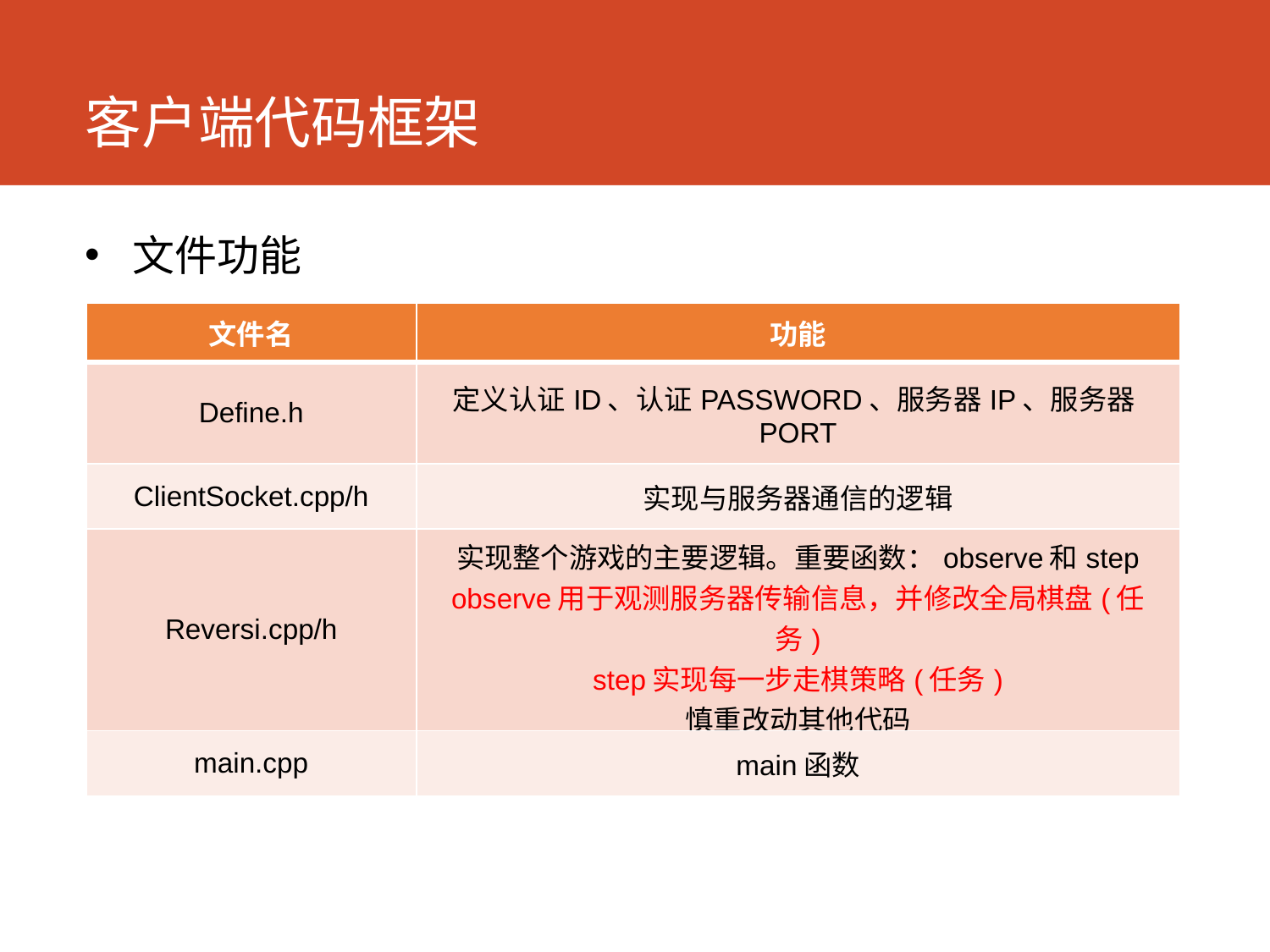

# 客户端代码框架
文件功能
| 文件名 | 功能 |
| --- | --- |
| Define.h | 定义认证ID、认证PASSWORD、服务器IP、服务器PORT |
| ClientSocket.cpp/h | 实现与服务器通信的逻辑 |
| Reversi.cpp/h | 实现整个游戏的主要逻辑。重要函数：observe和step observe用于观测服务器传输信息，并修改全局棋盘(任务) step实现每一步走棋策略(任务) 慎重改动其他代码 |
| main.cpp | main函数 |